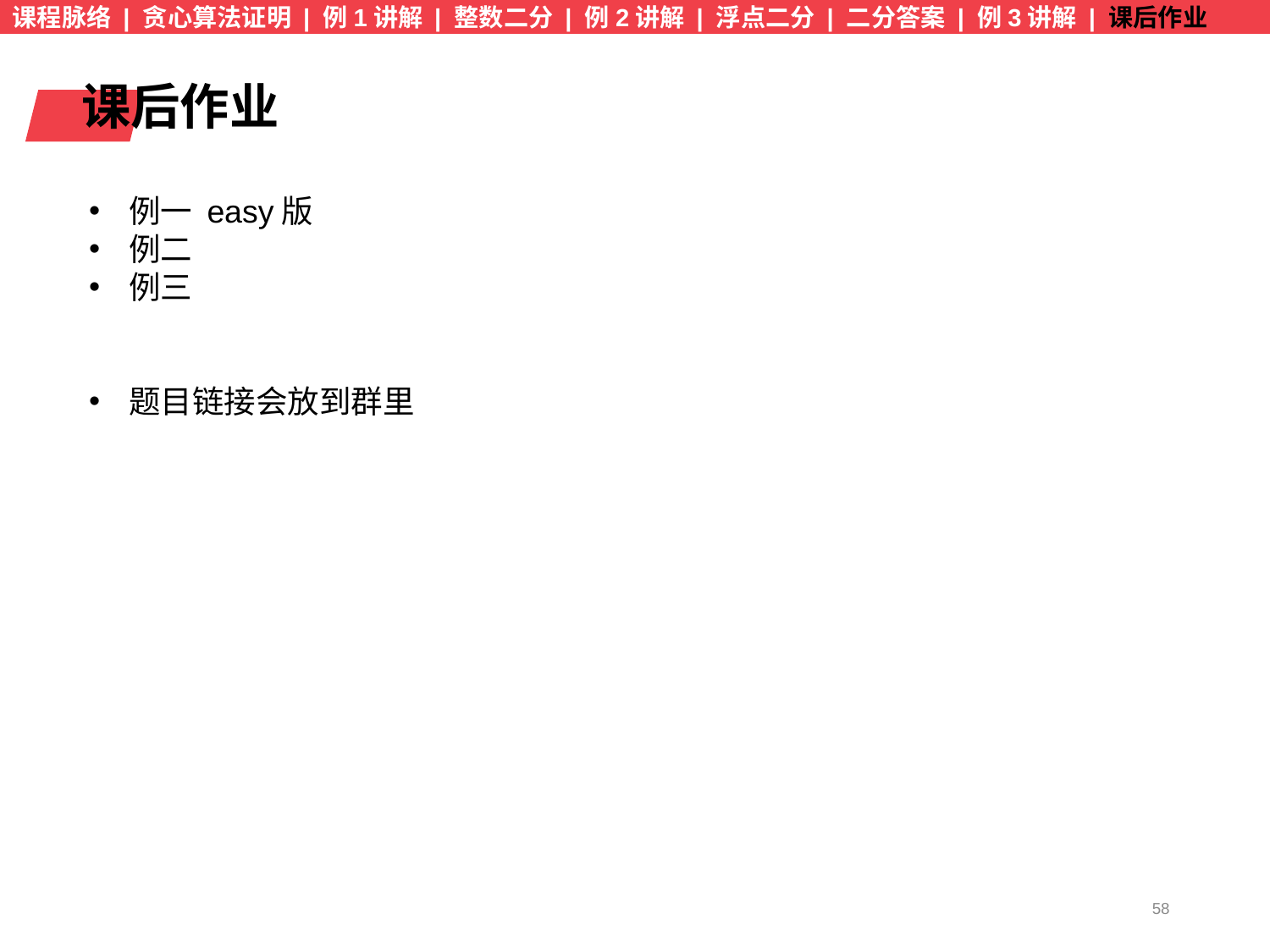

课程脉络 | 贪心算法证明 | 例1讲解 | 整数二分 | 例2讲解 | 浮点二分 | 二分答案 | 例3讲解 | 课后作业
课后作业

例一 easy版
例二
例三

题目链接会放到群里
58